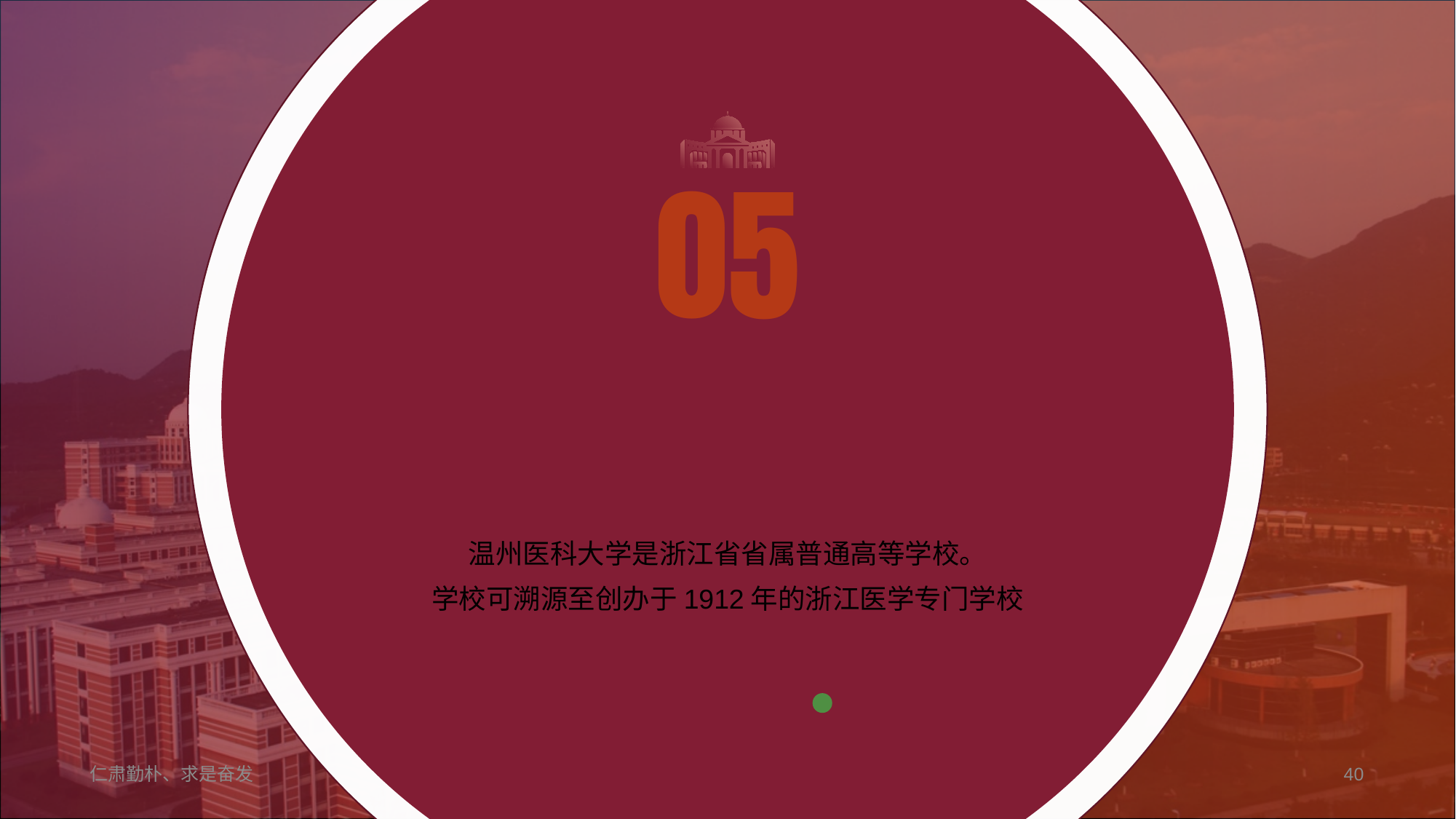

05
结论
Conclusion
温州医科大学是浙江省省属普通高等学校。
学校可溯源至创办于1912年的浙江医学专门学校

仁肃勤朴、求是奋发
40